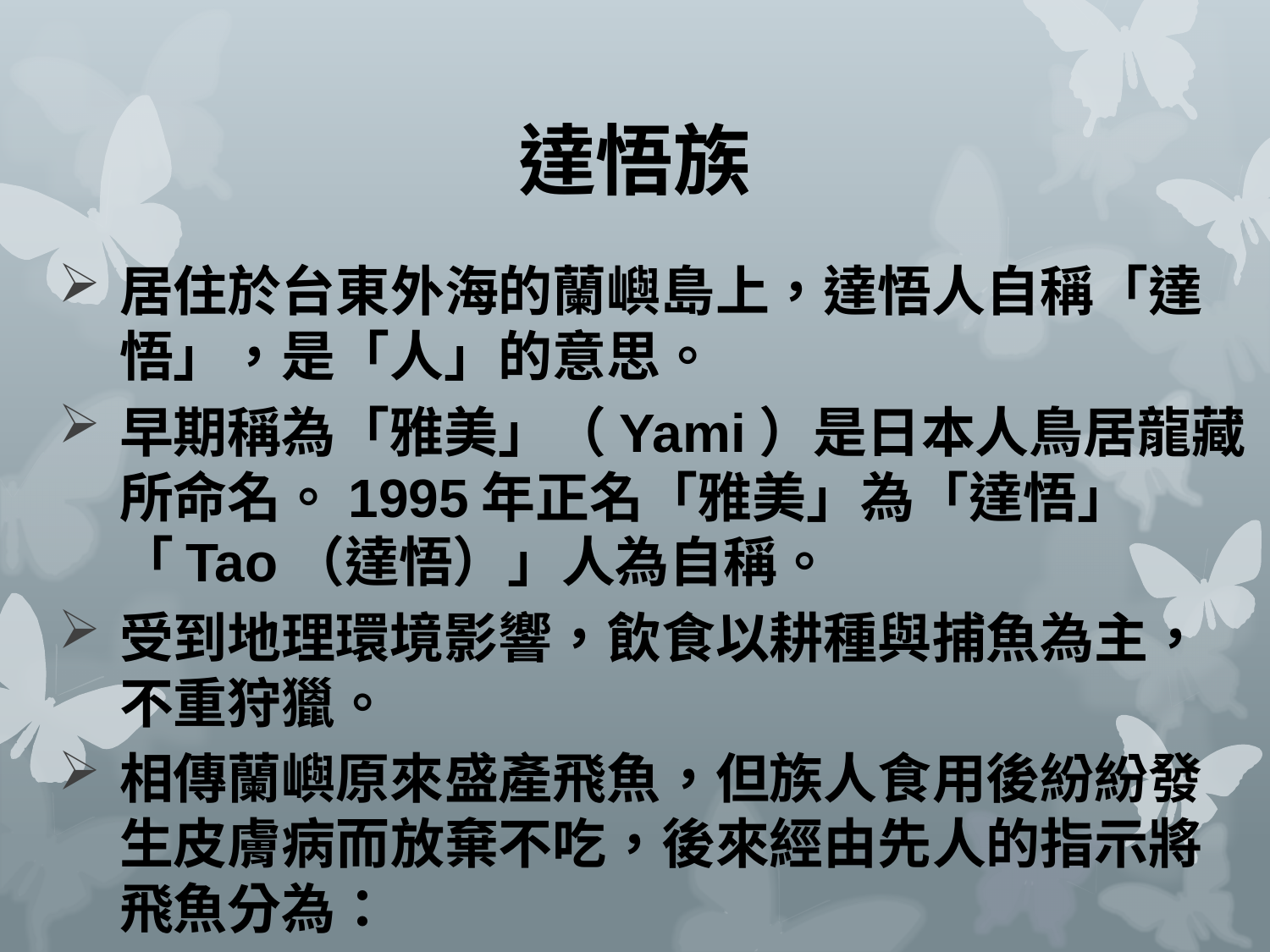

# 達悟族
居住於台東外海的蘭嶼島上，達悟人自稱「達悟」，是「人」的意思。
早期稱為「雅美」（Yami）是日本人鳥居龍藏所命名。1995年正名「雅美」為「達悟」「Tao（達悟）」人為自稱。
受到地理環境影響，飲食以耕種與捕魚為主，不重狩獵。
相傳蘭嶼原來盛產飛魚，但族人食用後紛紛發生皮膚病而放棄不吃，後來經由先人的指示將飛魚分為：